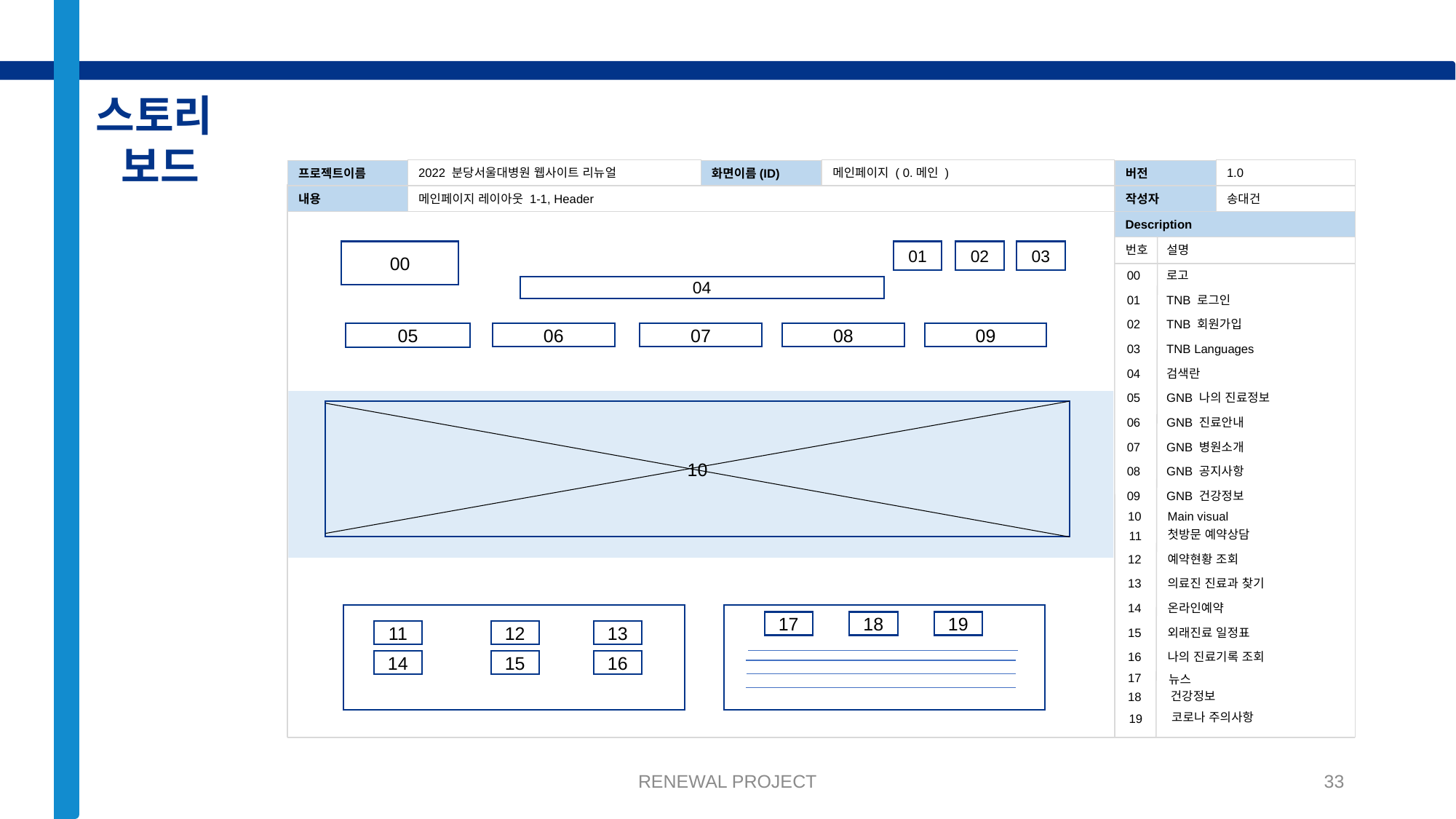

스토리
보드
프로젝트이름
2022 분당서울대병원 웹사이트 리뉴얼
화면이름(ID)
메인페이지 ( 0.메인 )
버전
1.0
내용
메인페이지 레이아웃 1-1, Header
작성자
송대건
Description
번호
설명
00
01
02
03
00
로고
04
TNB 로그인
01
02
TNB 회원가입
06
07
08
09
05
03
TNB Languages
04
검색란
05
GNB 나의 진료정보

10
06
GNB 진료안내
07
GNB 병원소개
08
GNB 공지사항
09
GNB 건강정보
10
Main visual
첫방문 예약상담
11
12
예약현황 조회
13
의료진 진료과 찾기
14
온라인예약

17
18
19
15
외래진료 일정표
11
12
13
16
나의 진료기록 조회
14
15
16
17
뉴스
건강정보
18
코로나 주의사항
19
RENEWAL PROJECT
33